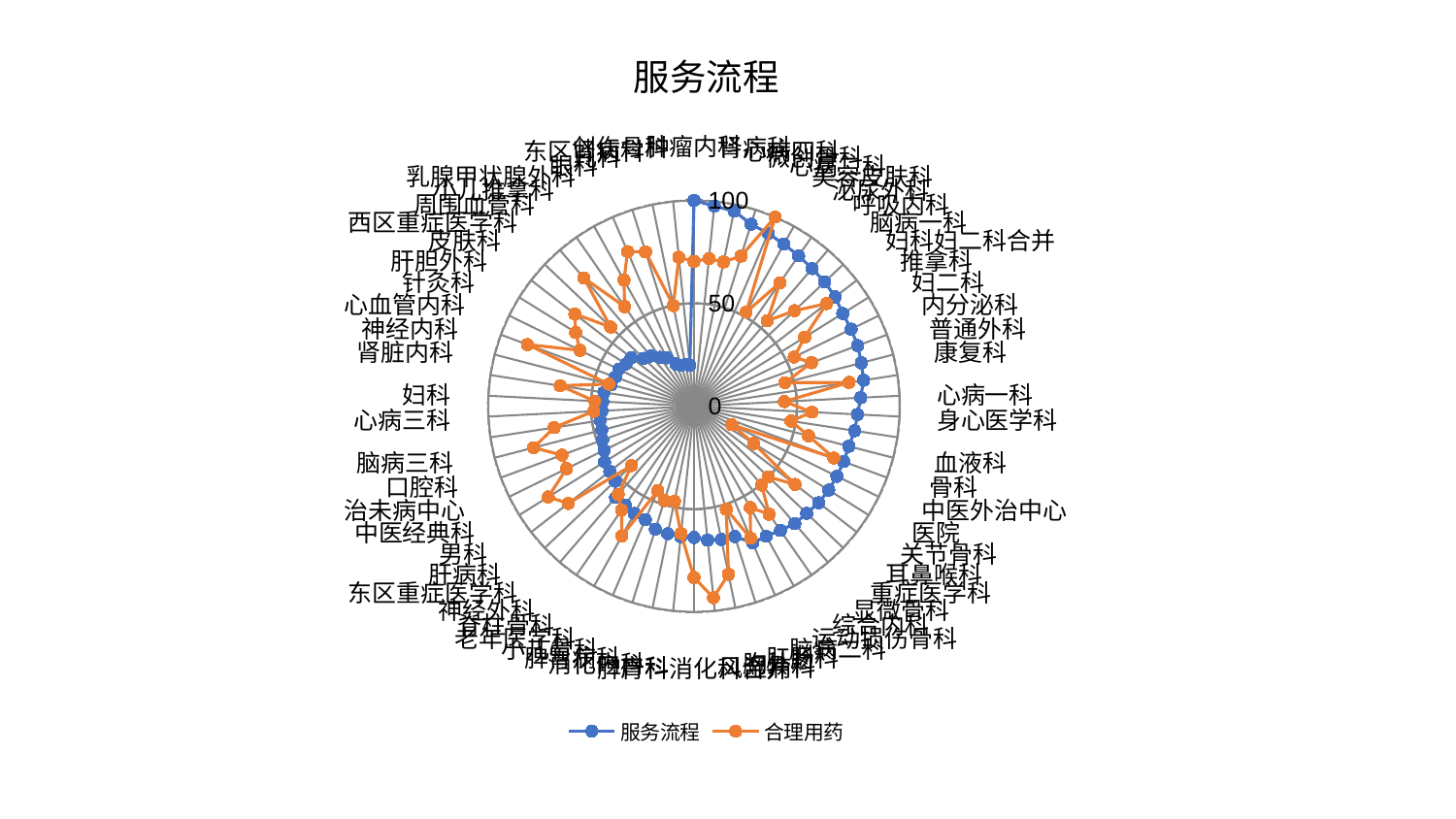

### Chart: 服务流程

| Category | 服务流程 | 合理用药 |
|---|---|---|
| 肿瘤内科 | 100.0 | 70.37099756886428 |
| 肾病科 | 97.71037262647859 | 72.0793859919874 |
| 心病四科 | 96.80821792773104 | 71.56044919307904 |
| 微创骨科 | 92.71633575707789 | 76.45522595158026 |
| 心病二科 | 91.40532083865473 | 100.0 |
| 美容皮肤科 | 90.014738109534 | 52.2371475318418 |
| 泌尿外科 | 89.03070443835263 | 73.15766096273913 |
| 呼吸内科 | 88.12164759825616 | 54.70418394253265 |
| 脑病一科 | 87.62246804787873 | 67.31898980718057 |
| 妇科妇二科合并 | 86.74752597643202 | 81.49957516874146 |
| 推拿科 | 85.18824778391769 | 63.39870367437566 |
| 妇二科 | 85.04196018010967 | 54.23902626437738 |
| 内分泌科 | 84.80155862109503 | 60.89119727820544 |
| 普通外科 | 84.0073141568234 | 45.70123081320136 |
| 康复科 | 83.35664080358428 | 76.23713055160565 |
| 心病一科 | 81.10938076100733 | 44.00647207478053 |
| 身心医学科 | 79.53068685782358 | 57.42423981627283 |
| 血液科 | 78.97117854817631 | 47.67595919623017 |
| 骨科 | 77.72107845879428 | 57.478434843174284 |
| 中医外治中心 | 77.58457088728358 | 72.46948234292904 |
| 医院 | 77.33800019143354 | 20.50322879598319 |
| 关节骨科 | 77.12769808689757 | 34.236327905385835 |
| 耳鼻喉科 | 76.62186987457406 | 62.13339274576541 |
| 重症医学科 | 75.56779589851709 | 49.799128769173166 |
| 显微骨科 | 75.21742294904448 | 50.483134731749324 |
| 综合内科 | 73.5660198932375 | 63.97965441267774 |
| 运动损伤骨科 | 72.27481536217785 | 56.33762751786892 |
| 脑病二科 | 72.27031422043987 | 69.78996334290954 |
| 肛肠科 | 66.36010545735985 | 52.482809704256724 |
| 胸外科 | 66.12569100868662 | 83.39445335795452 |
| 风湿病科 | 65.40488861219578 | 93.53818853037417 |
| 脾胃科消化科合并 | 63.79022348184925 | 83.24247478764082 |
| 产科 | 63.698882911257954 | 62.16233583205823 |
| 消化内科 | 63.28555579868291 | 47.15980607508671 |
| 脾胃病科 | 62.66571752317986 | 48.06276042119566 |
| 小儿骨科 | 59.93538137471435 | 44.68053101135186 |
| 老年医学科 | 59.61363386778717 | 72.12645992867417 |
| 脊柱骨科 | 58.448126206737484 | 61.53942112661423 |
| 神经外科 | 58.43322045116816 | 56.48768211138221 |
| 东区重症医学科 | 52.799603218204176 | 41.881396877625896 |
| 肝病科 | 51.698794508619734 | 77.18010188030875 |
| 男科 | 51.15993214055909 | 83.41273241893731 |
| 中医经典科 | 48.68192371448365 | 68.92213853477615 |
| 治未病中心 | 47.30307465290867 | 68.37849127025083 |
| 口腔科 | 46.23877245495919 | 80.45842009575651 |
| 脑病三科 | 46.11645661173402 | 68.73209546572186 |
| 心病三科 | 44.74461852211142 | 48.75514245260421 |
| 妇科 | 44.359098285396 | 48.246497235987086 |
| 肾脏内科 | 44.228978407840906 | 65.7352084097145 |
| 神经内科 | 41.50430791710933 | 42.744125218755606 |
| 心血管内科 | 40.79829065990661 | 86.26295643809767 |
| 针灸科 | 40.770475020394656 | 61.67286146442394 |
| 肝胆外科 | 38.8292100675798 | 67.72336249259514 |
| 皮肤科 | 38.57991218869989 | 73.18370016343876 |
| 西区重症医学科 | 33.782977481047624 | 55.78513883751342 |
| 周围血管科 | 32.13684462446772 | 82.1243323536282 |
| 小儿推拿科 | 28.962583936748906 | 58.95578729521334 |
| 乳腺甲状腺外科 | 26.889126379815405 | 70.09644188079943 |
| 眼科 | 22.314436832142004 | 81.74261995596814 |
| 儿科 | 20.81720287244851 | 78.58384318543494 |
| 东区肾病科 | 20.699268963572838 | 49.918664524462905 |
| 创伤骨科 | 20.002484768403303 | 72.73617565320754 |
55